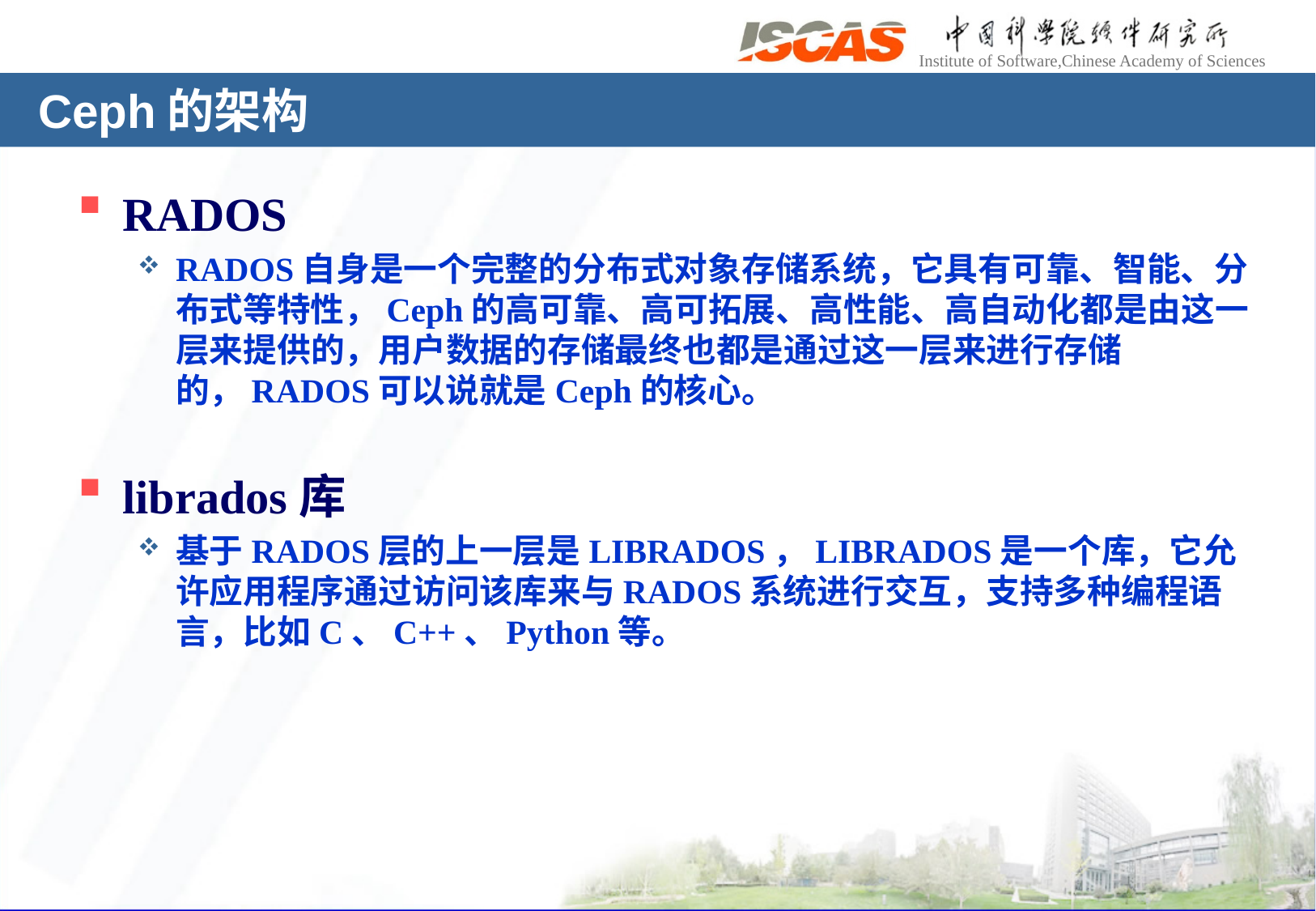

# Ceph的架构
RADOS
RADOS自身是一个完整的分布式对象存储系统，它具有可靠、智能、分布式等特性，Ceph的高可靠、高可拓展、高性能、高自动化都是由这一层来提供的，用户数据的存储最终也都是通过这一层来进行存储的，RADOS可以说就是Ceph的核心。

librados库
基于RADOS层的上一层是LIBRADOS，LIBRADOS是一个库，它允许应用程序通过访问该库来与RADOS系统进行交互，支持多种编程语言，比如C、C++、Python等。